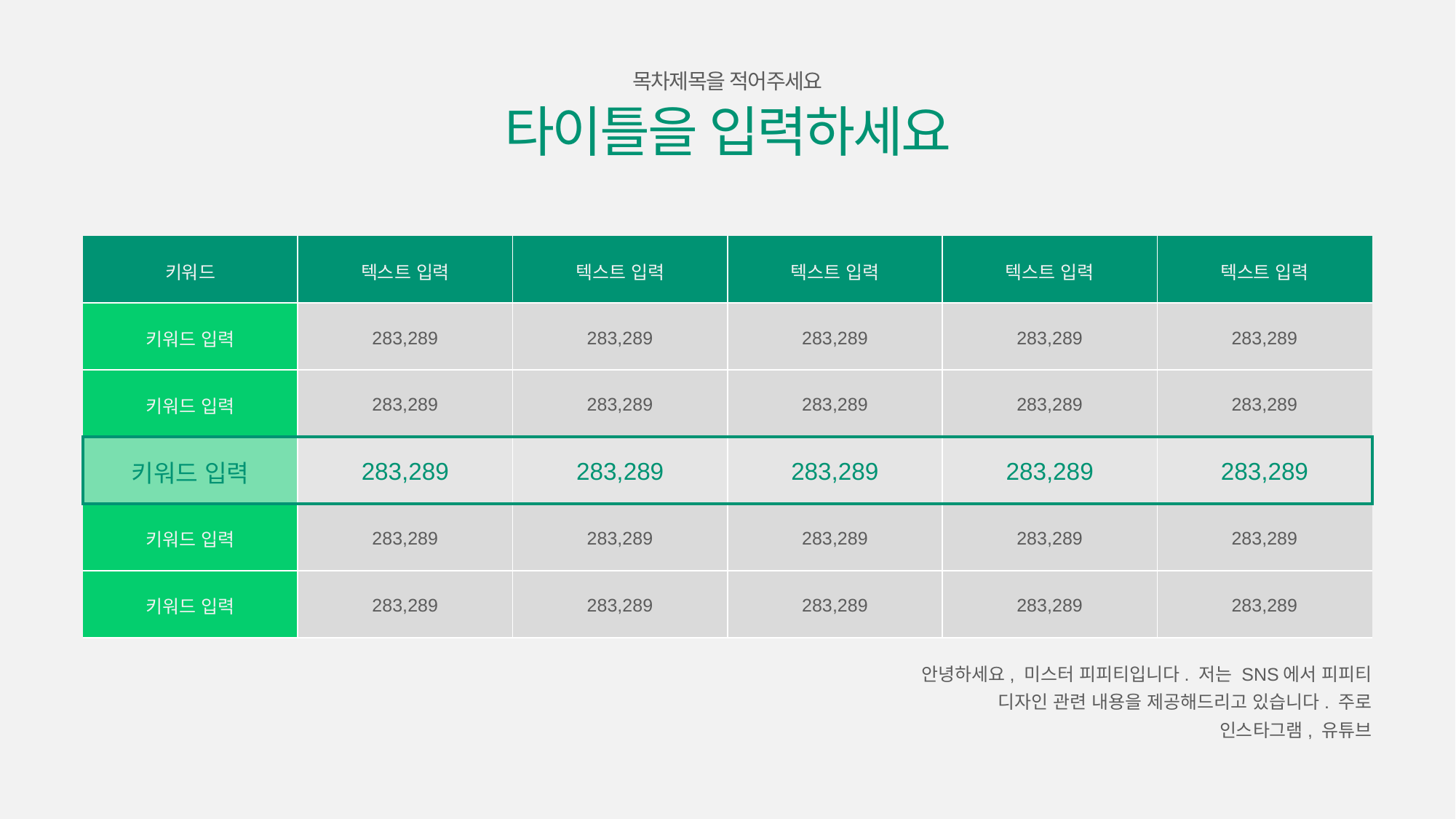

목차제목을 적어주세요
타이틀을 입력하세요
| 키워드 | 텍스트 입력 | 텍스트 입력 | 텍스트 입력 | 텍스트 입력 | 텍스트 입력 |
| --- | --- | --- | --- | --- | --- |
| 키워드 입력 | 283,289 | 283,289 | 283,289 | 283,289 | 283,289 |
| 키워드 입력 | 283,289 | 283,289 | 283,289 | 283,289 | 283,289 |
| 키워드 입력 | 283,289 | 283,289 | 283,289 | 283,289 | 283,289 |
| 키워드 입력 | 283,289 | 283,289 | 283,289 | 283,289 | 283,289 |
| 키워드 입력 | 283,289 | 283,289 | 283,289 | 283,289 | 283,289 |
안녕하세요, 미스터 피피티입니다. 저는 SNS에서 피피티 디자인 관련 내용을 제공해드리고 있습니다. 주로 인스타그램, 유튜브